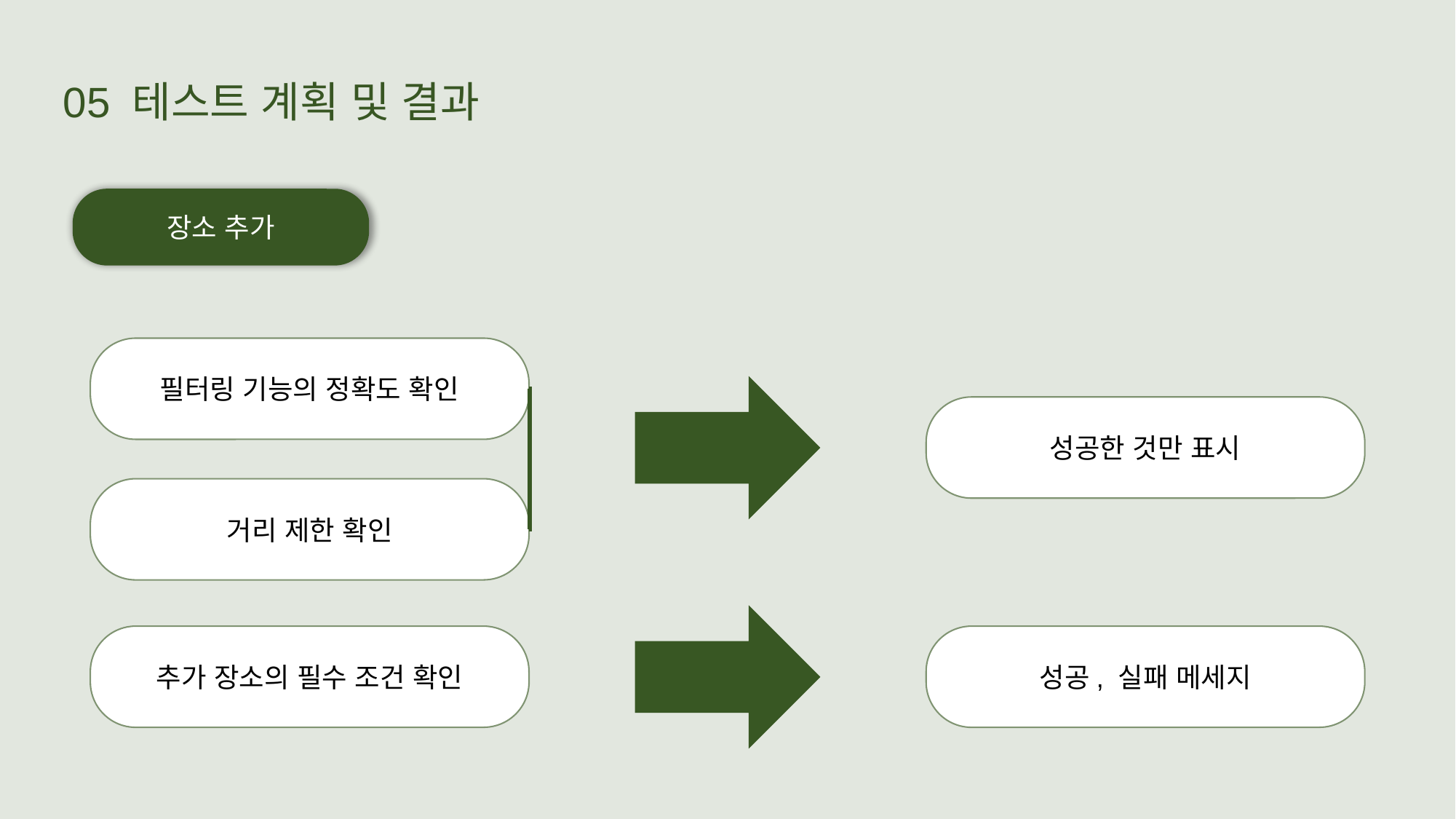

05 테스트 계획 및 결과
장소 추가
필터링 기능의 정확도 확인

성공한 것만 표시
거리 제한 확인

추가 장소의 필수 조건 확인
성공, 실패 메세지